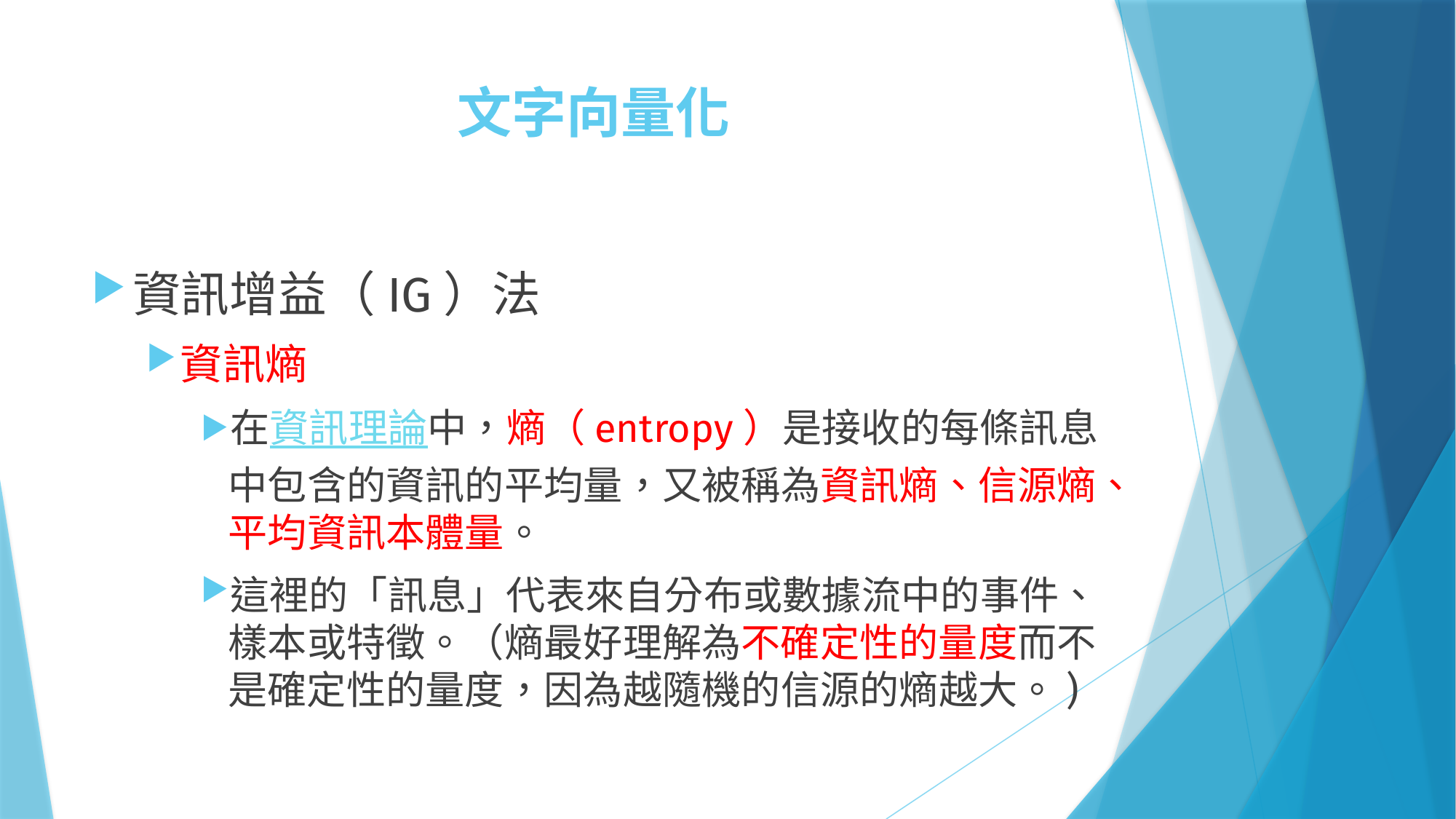

# 文字向量化
資訊增益（IG）法
資訊熵
在資訊理論中，熵（entropy）是接收的每條訊息中包含的資訊的平均量，又被稱為資訊熵、信源熵、平均資訊本體量。
這裡的「訊息」代表來自分布或數據流中的事件、樣本或特徵。（熵最好理解為不確定性的量度而不是確定性的量度，因為越隨機的信源的熵越大。)